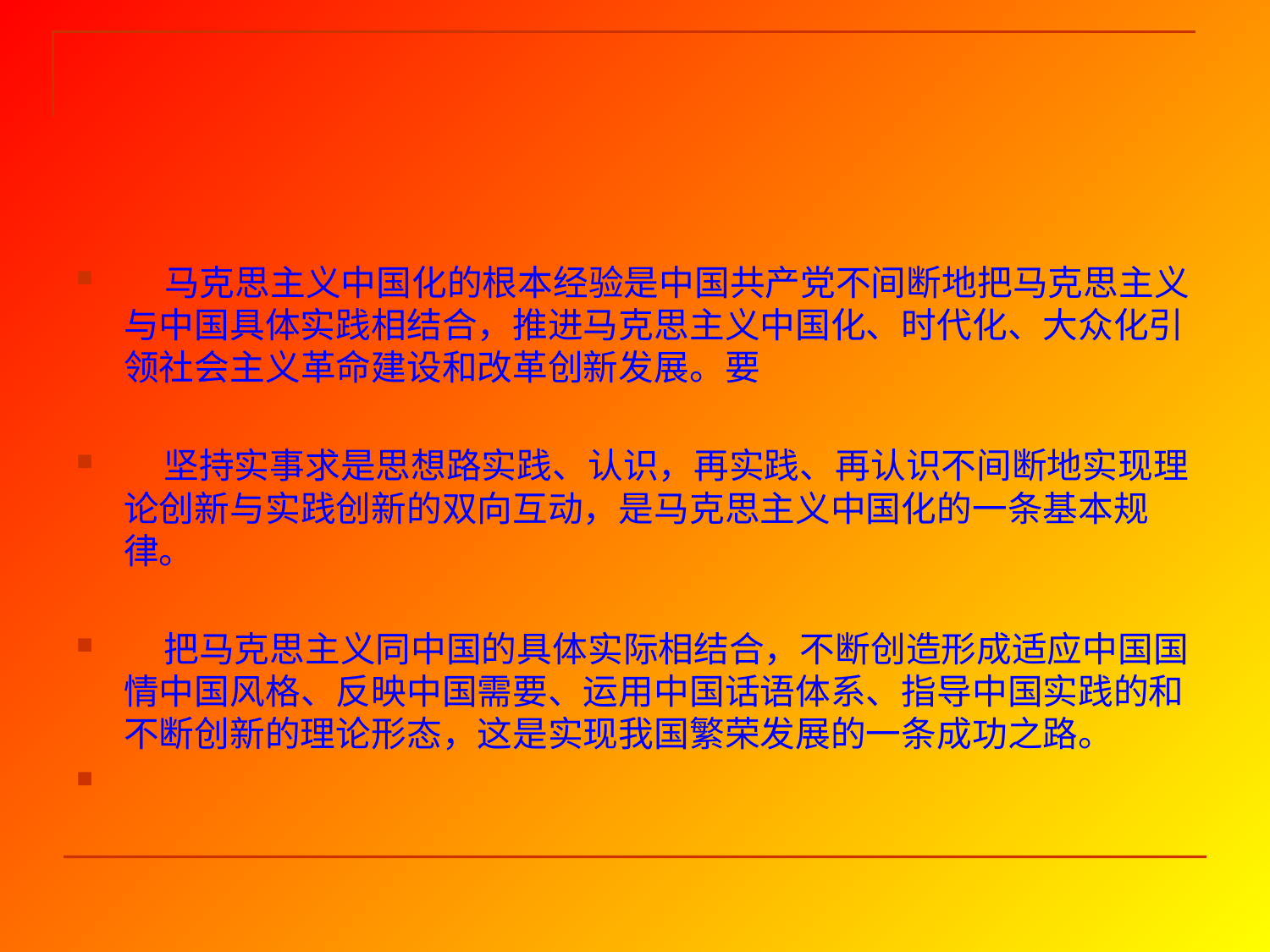

马克思主义中国化的根本经验是中国共产党不间断地把马克思主义与中国具体实践相结合，推进马克思主义中国化、时代化、大众化引领社会主义革命建设和改革创新发展。要

    坚持实事求是思想路实践、认识，再实践、再认识不间断地实现理论创新与实践创新的双向互动，是马克思主义中国化的一条基本规律。

    把马克思主义同中国的具体实际相结合，不断创造形成适应中国国情中国风格、反映中国需要、运用中国话语体系、指导中国实践的和不断创新的理论形态，这是实现我国繁荣发展的一条成功之路。